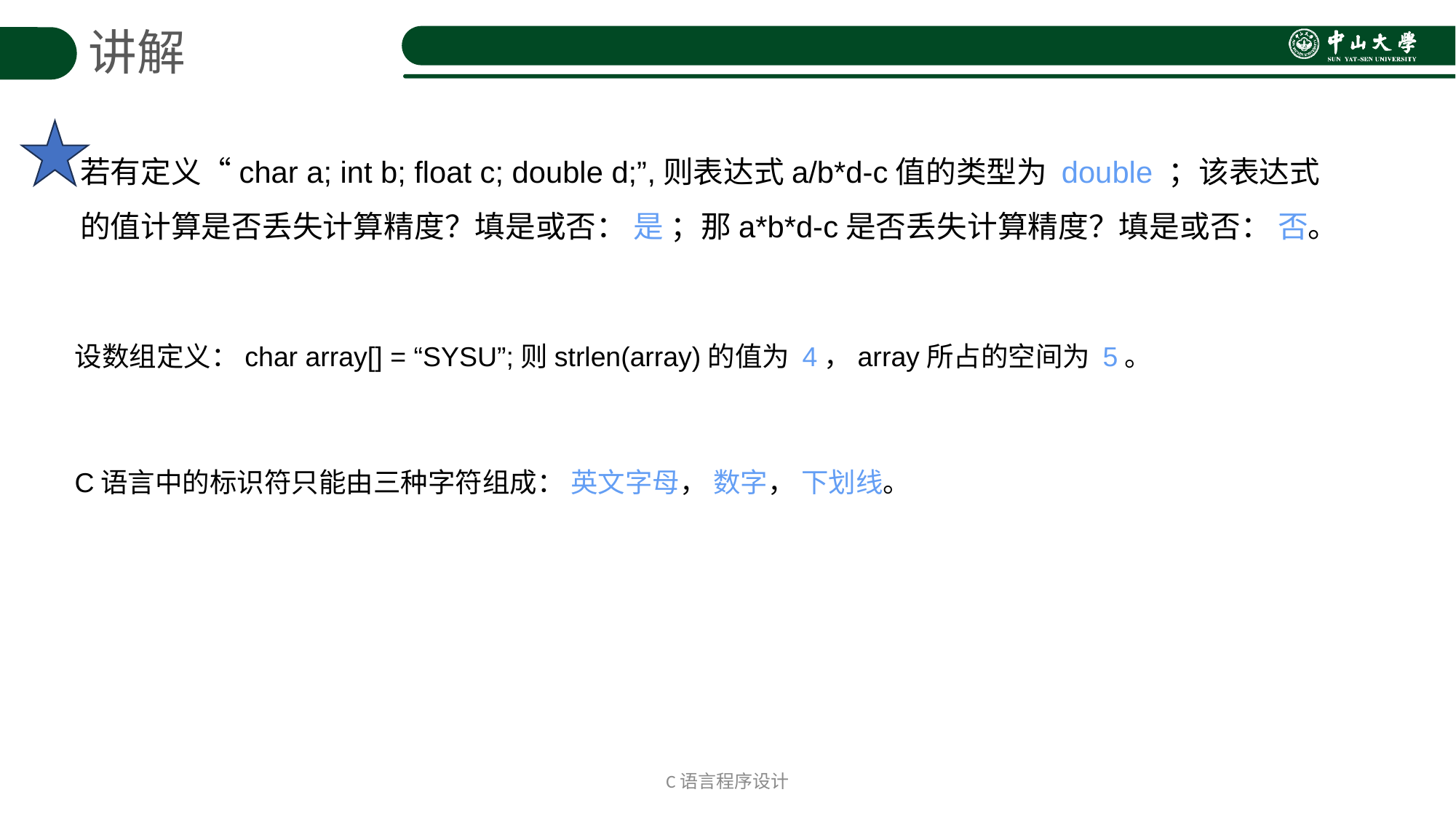

讲解

若有定义“char a; int b; float c; double d;”,则表达式a/b*d-c值的类型为 double ；该表达式的值计算是否丢失计算精度？填是或否： 是 ；那a*b*d-c是否丢失计算精度？填是或否： 否。
设数组定义：char array[] = “SYSU”;则strlen(array)的值为 4，array所占的空间为 5。
C语言中的标识符只能由三种字符组成： 英文字母， 数字， 下划线。

C语言程序设计
30